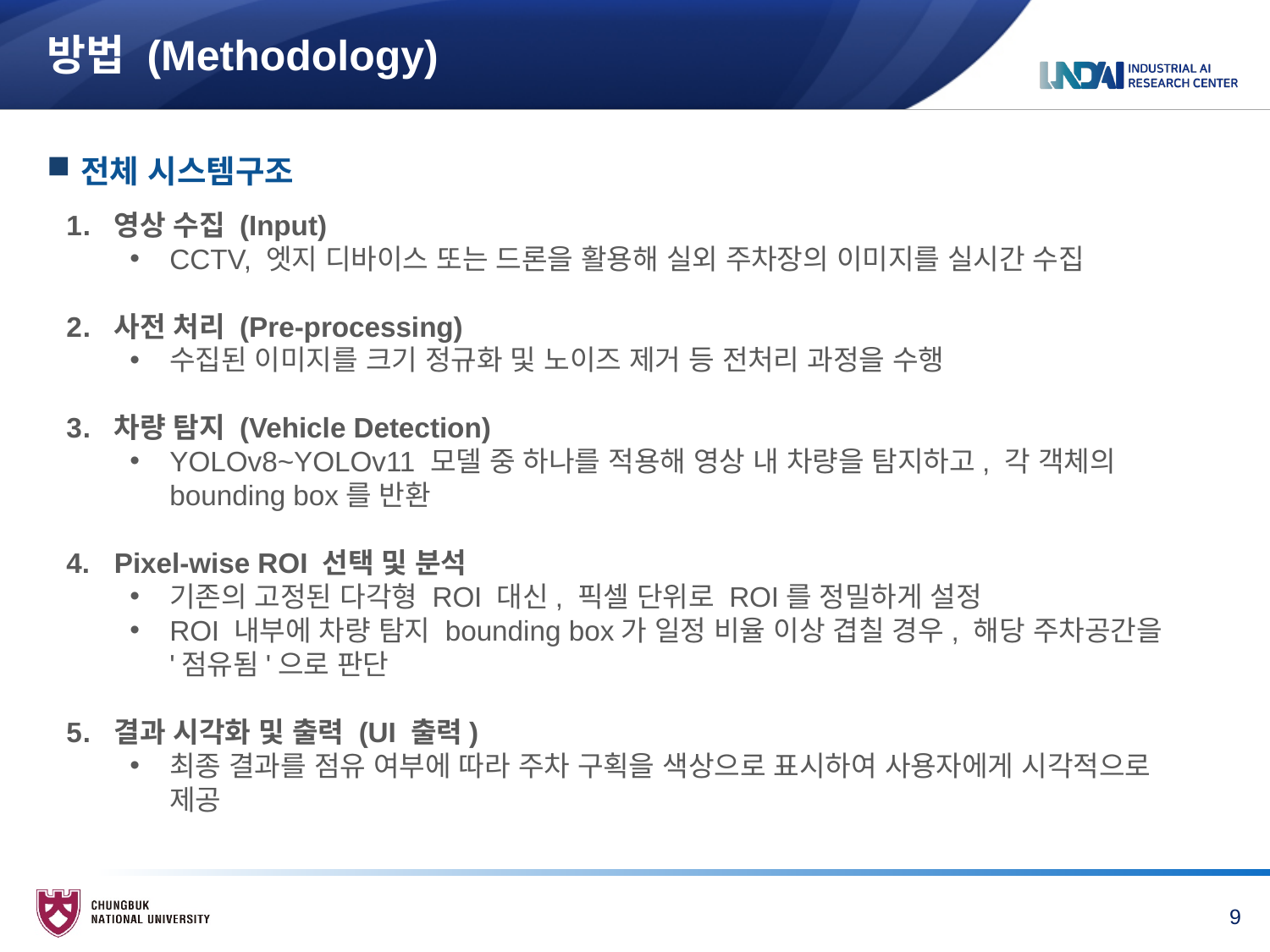

# 방법 (Methodology)
전체 시스템구조
영상 수집 (Input)
CCTV, 엣지 디바이스 또는 드론을 활용해 실외 주차장의 이미지를 실시간 수집

사전 처리 (Pre-processing)
수집된 이미지를 크기 정규화 및 노이즈 제거 등 전처리 과정을 수행

차량 탐지 (Vehicle Detection)
YOLOv8~YOLOv11 모델 중 하나를 적용해 영상 내 차량을 탐지하고, 각 객체의 bounding box를 반환

Pixel-wise ROI 선택 및 분석
기존의 고정된 다각형 ROI 대신, 픽셀 단위로 ROI를 정밀하게 설정
ROI 내부에 차량 탐지 bounding box가 일정 비율 이상 겹칠 경우, 해당 주차공간을 '점유됨'으로 판단

결과 시각화 및 출력 (UI 출력)
최종 결과를 점유 여부에 따라 주차 구획을 색상으로 표시하여 사용자에게 시각적으로 제공